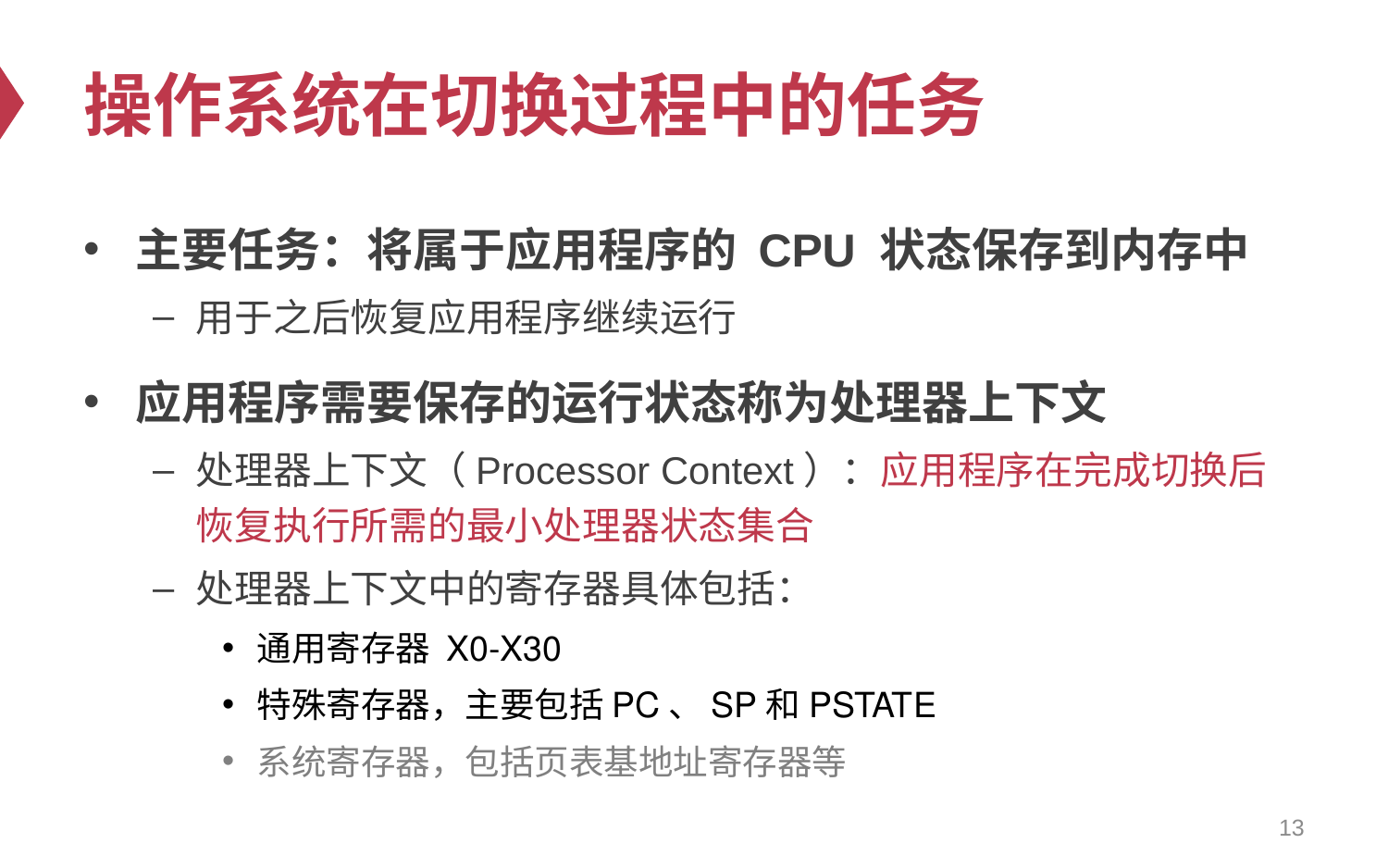

# 操作系统在切换过程中的任务
主要任务：将属于应用程序的 CPU 状态保存到内存中
用于之后恢复应用程序继续运行
应用程序需要保存的运行状态称为处理器上下文
处理器上下文（Processor Context）：应用程序在完成切换后恢复执行所需的最小处理器状态集合
处理器上下文中的寄存器具体包括：
通用寄存器 X0-X30
特殊寄存器，主要包括PC、SP和PSTATE
系统寄存器，包括页表基地址寄存器等

13